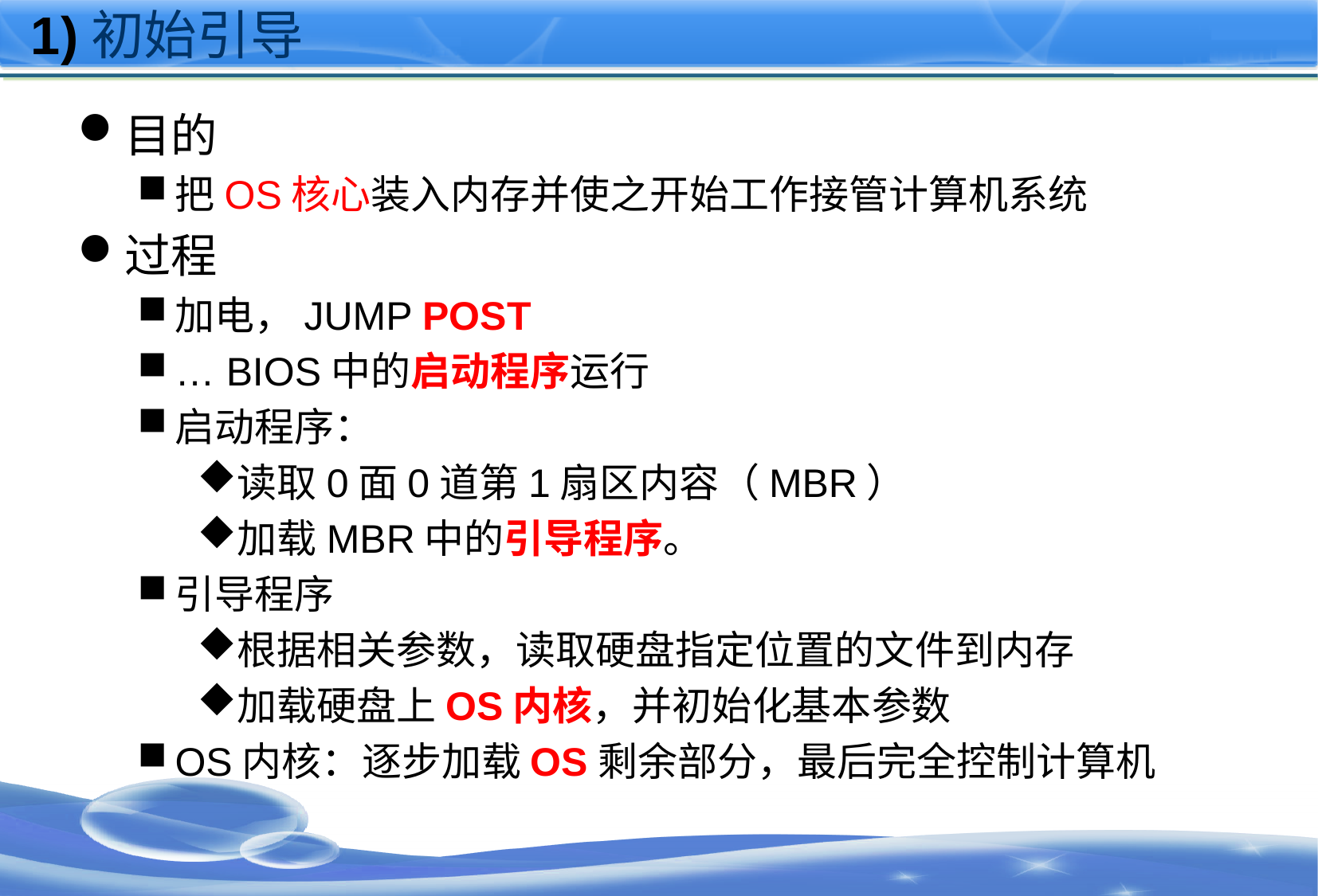

# 1)初始引导
目的
把OS核心装入内存并使之开始工作接管计算机系统
过程
加电，JUMP POST
… BIOS中的启动程序运行
启动程序：
读取0面0道第1扇区内容（MBR）
加载MBR中的引导程序。
引导程序
根据相关参数，读取硬盘指定位置的文件到内存
加载硬盘上OS内核，并初始化基本参数
OS内核：逐步加载OS剩余部分，最后完全控制计算机